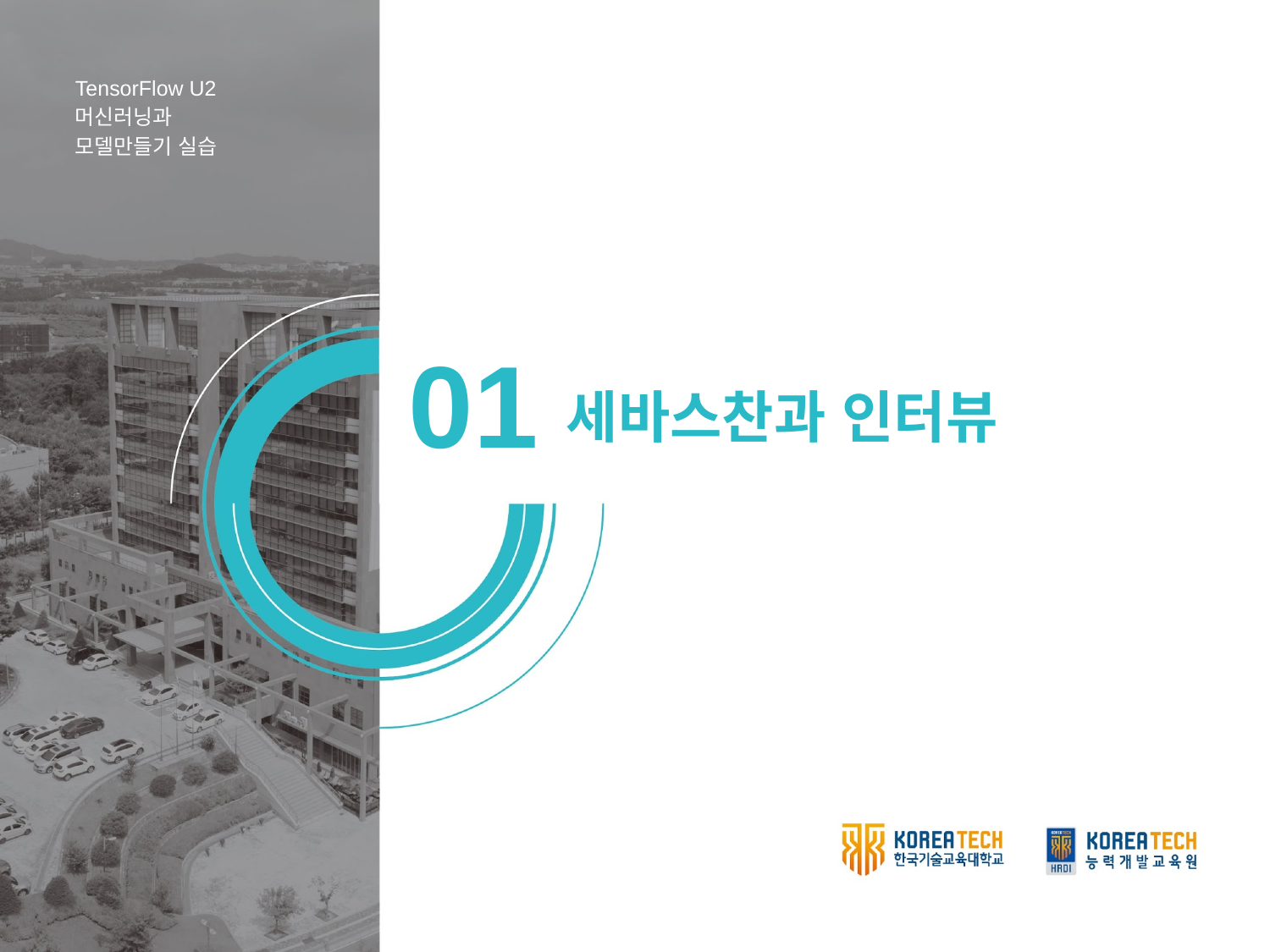

TensorFlow U2
머신러닝과 모델만들기 실습
01
세바스찬과 인터뷰